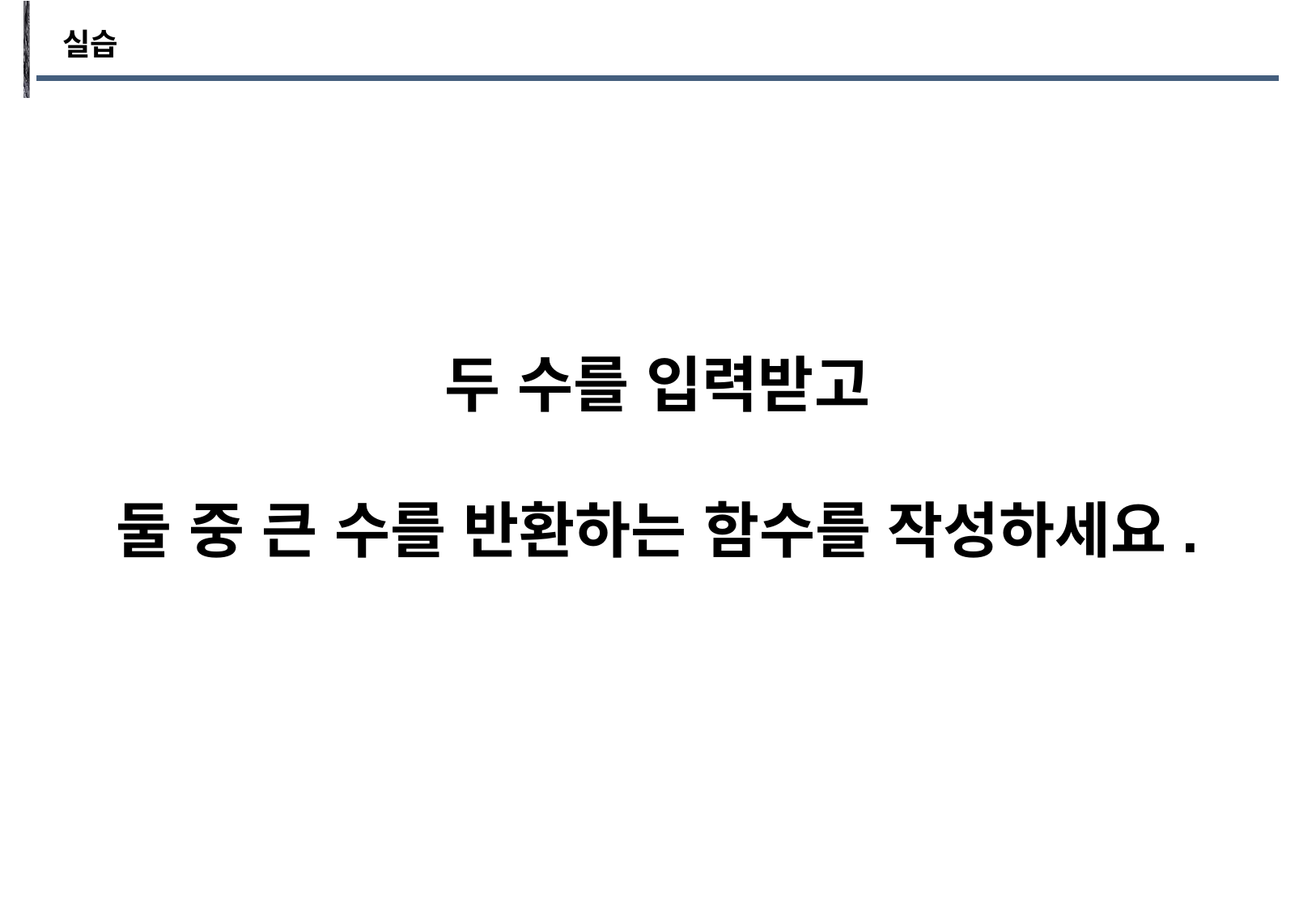

실습

두 수를 입력받고

둘 중 큰 수를 반환하는 함수를 작성하세요.